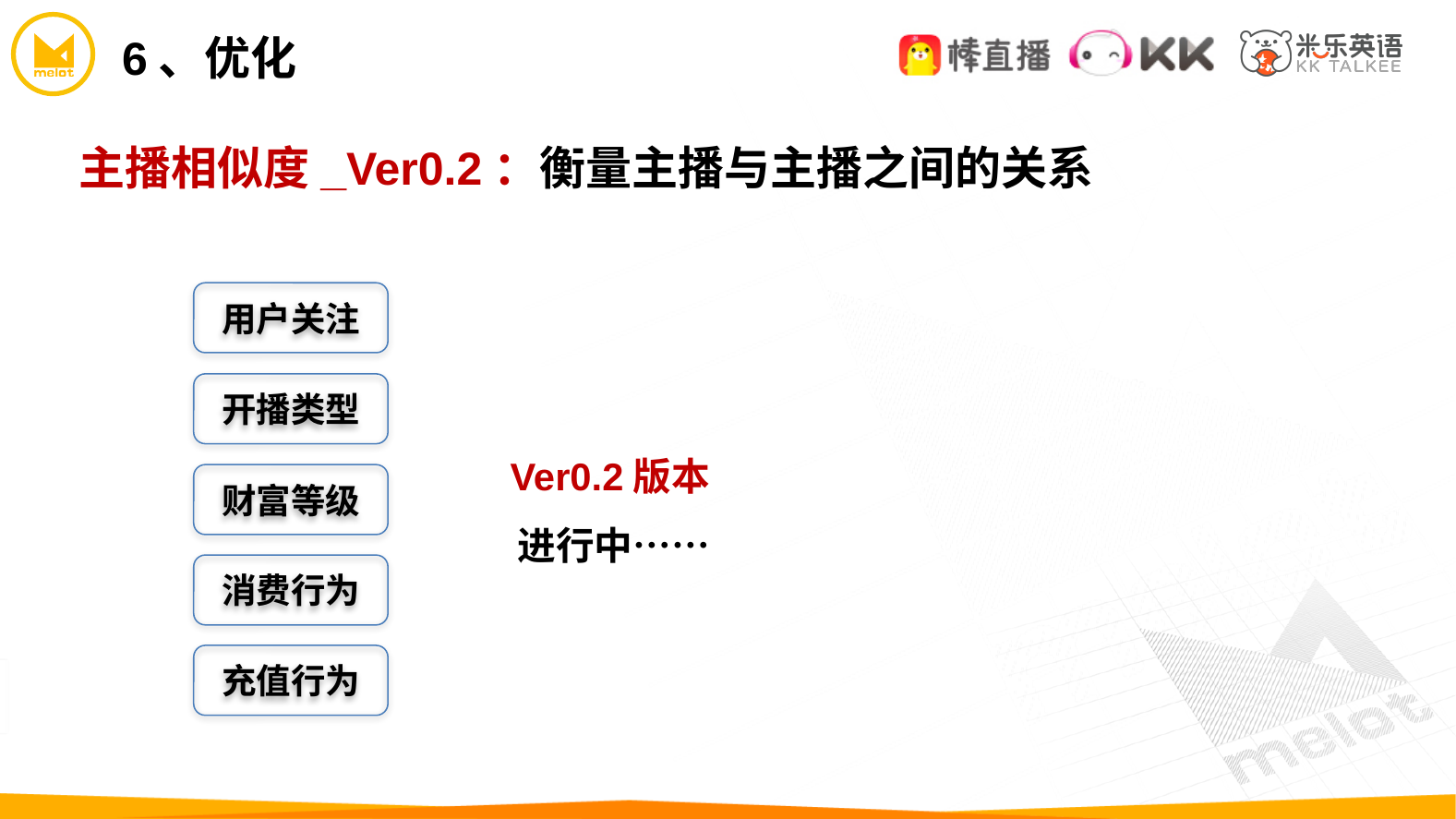

6、优化
主播相似度_Ver0.2：衡量主播与主播之间的关系
用户关注
开播类型
 Ver0.2版本
 进行中……
财富等级
消费行为
充值行为